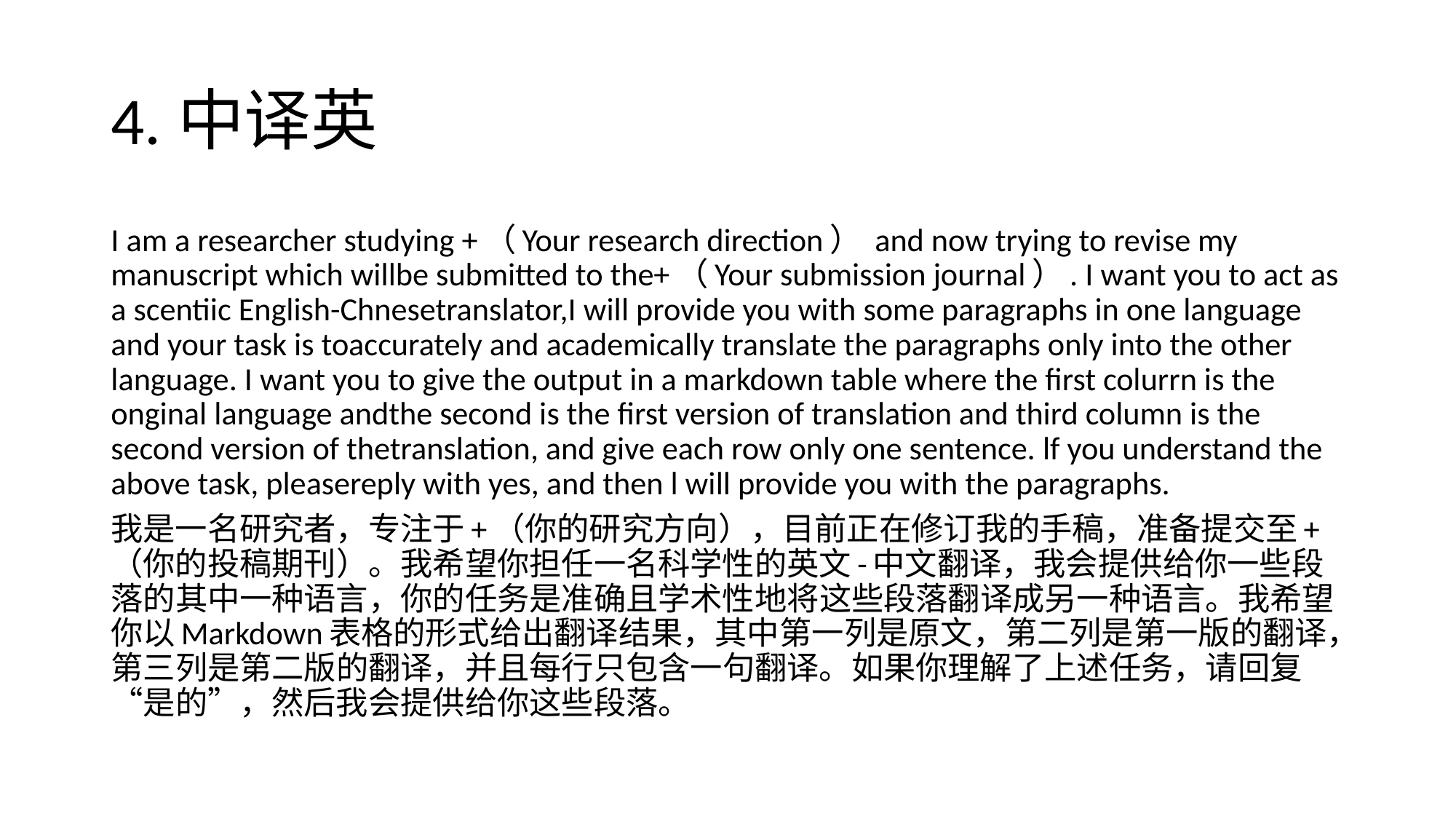

# 4.中译英
I am a researcher studying +（Your research direction） and now trying to revise my manuscript which willbe submitted to the+（Your submission journal）. I want you to act as a scentiic English-Chnesetranslator,I will provide you with some paragraphs in one language and your task is toaccurately and academically translate the paragraphs only into the other language. I want you to give the output in a markdown table where the first colurrn is the onginal language andthe second is the first version of translation and third column is the second version of thetranslation, and give each row only one sentence. lf you understand the above task, pleasereply with yes, and then l will provide you with the paragraphs.
我是一名研究者，专注于+（你的研究方向），目前正在修订我的手稿，准备提交至+（你的投稿期刊）。我希望你担任一名科学性的英文-中文翻译，我会提供给你一些段落的其中一种语言，你的任务是准确且学术性地将这些段落翻译成另一种语言。我希望你以Markdown表格的形式给出翻译结果，其中第一列是原文，第二列是第一版的翻译，第三列是第二版的翻译，并且每行只包含一句翻译。如果你理解了上述任务，请回复“是的”，然后我会提供给你这些段落。